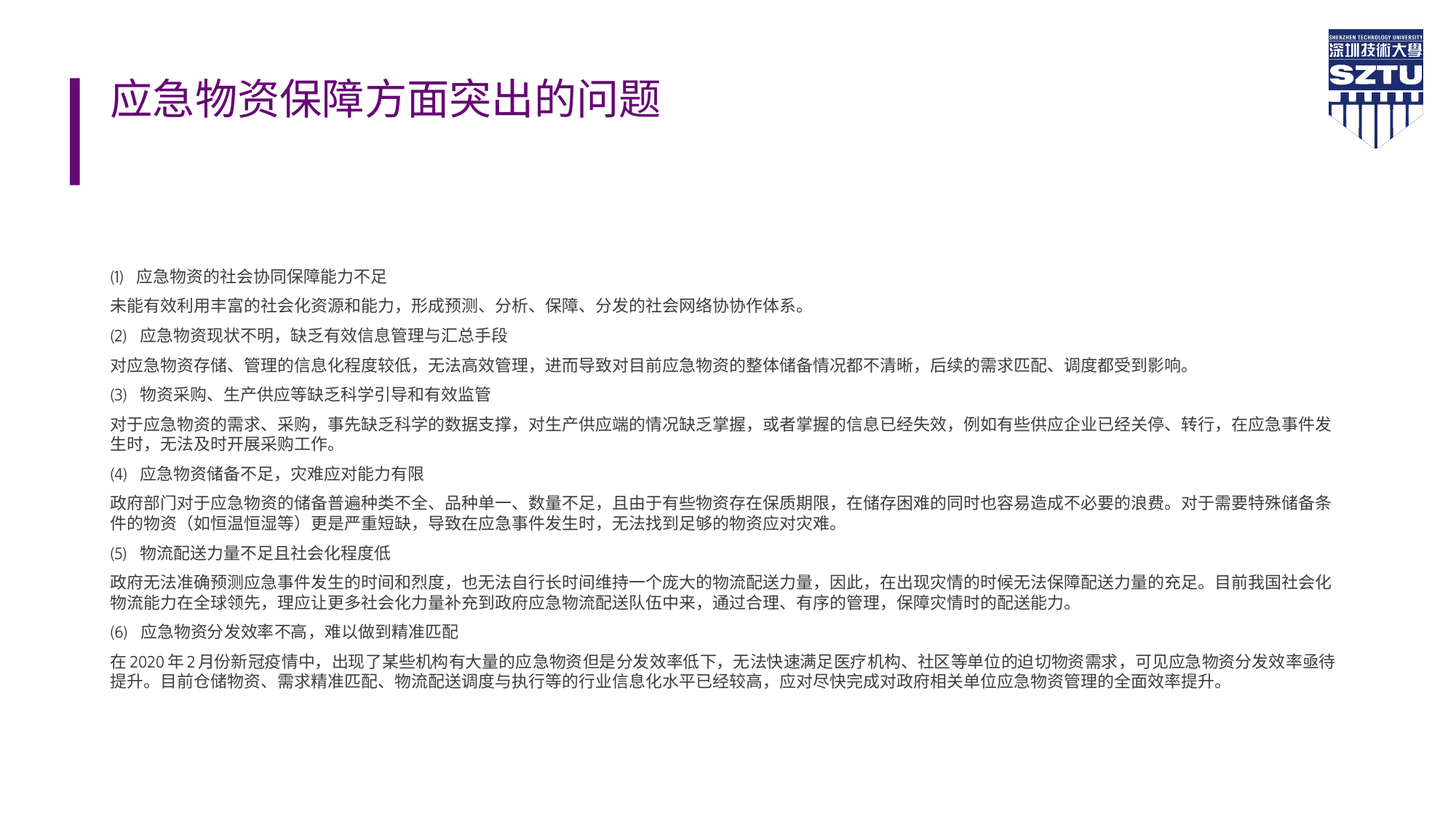

# 应急物资保障方面突出的问题
(1)  应急物资的社会协同保障能力不足
未能有效利用丰富的社会化资源和能力，形成预测、分析、保障、分发的社会网络协协作体系。
(2)  应急物资现状不明，缺乏有效信息管理与汇总手段
对应急物资存储、管理的信息化程度较低，无法高效管理，进而导致对目前应急物资的整体储备情况都不清晰，后续的需求匹配、调度都受到影响。
(3)  物资采购、生产供应等缺乏科学引导和有效监管
对于应急物资的需求、采购，事先缺乏科学的数据支撑，对生产供应端的情况缺乏掌握，或者掌握的信息已经失效，例如有些供应企业已经关停、转行，在应急事件发生时，无法及时开展采购工作。
(4)  应急物资储备不足，灾难应对能力有限
政府部门对于应急物资的储备普遍种类不全、品种单一、数量不足，且由于有些物资存在保质期限，在储存困难的同时也容易造成不必要的浪费。对于需要特殊储备条件的物资（如恒温恒湿等）更是严重短缺，导致在应急事件发生时，无法找到足够的物资应对灾难。
(5)  物流配送力量不足且社会化程度低
政府无法准确预测应急事件发生的时间和烈度，也无法自行长时间维持一个庞大的物流配送力量，因此，在出现灾情的时候无法保障配送力量的充足。目前我国社会化物流能力在全球领先，理应让更多社会化力量补充到政府应急物流配送队伍中来，通过合理、有序的管理，保障灾情时的配送能力。
(6)  应急物资分发效率不高，难以做到精准匹配
在2020年2月份新冠疫情中，出现了某些机构有大量的应急物资但是分发效率低下，无法快速满足医疗机构、社区等单位的迫切物资需求，可见应急物资分发效率亟待提升。目前仓储物资、需求精准匹配、物流配送调度与执行等的行业信息化水平已经较高，应对尽快完成对政府相关单位应急物资管理的全面效率提升。